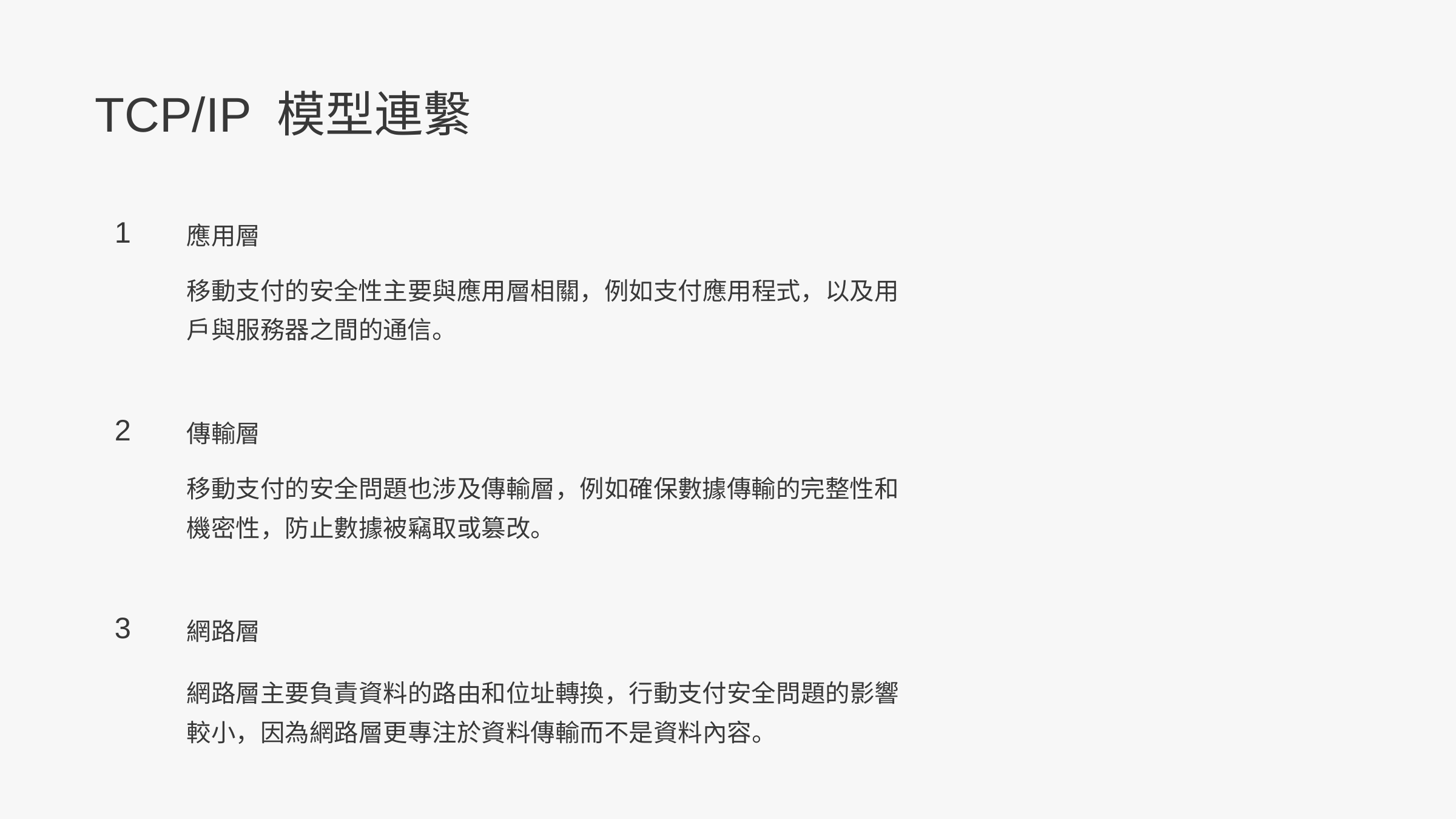

TCP/IP 模型連繫
應用層
1
移動支付的安全性主要與應用層相關，例如支付應用程式，以及用戶與服務器之間的通信。
傳輸層
2
移動支付的安全問題也涉及傳輸層，例如確保數據傳輸的完整性和機密性，防止數據被竊取或篡改。
網路層
3
網路層主要負責資料的路由和位址轉換，行動支付安全問題的影響較小，因為網路層更專注於資料傳輸而不是資料內容。